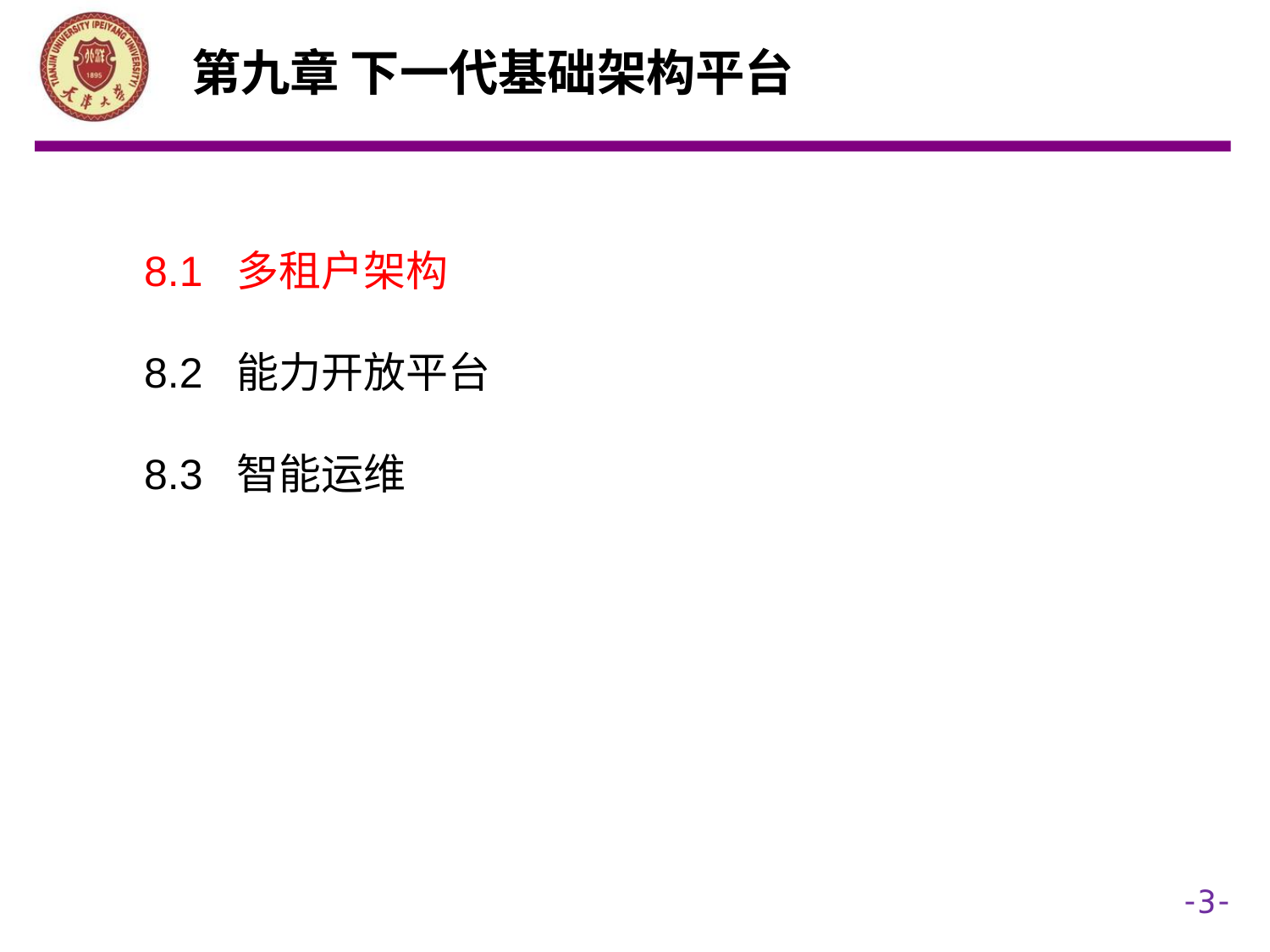

第九章 下一代基础架构平台
8.1  多租户架构
8.2  能力开放平台
8.3  智能运维